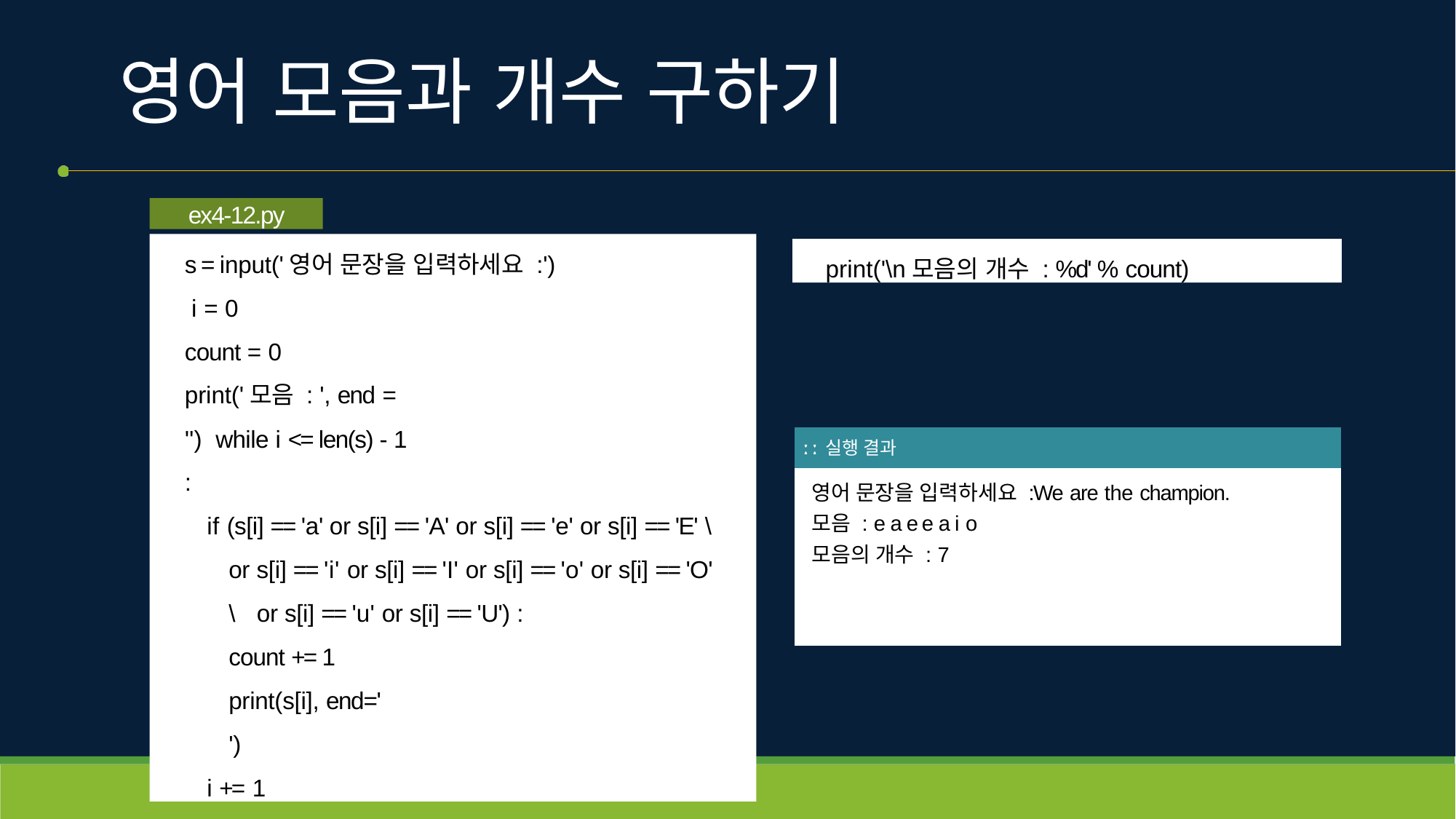

# 영어 모음과 개수 구하기

ex4-12.py
s = input('영어 문장을 입력하세요 :')  i = 0
count = 0
print('모음 : ', end = '')  while i <= len(s) - 1 :
if (s[i] == 'a' or s[i] == 'A' or s[i] == 'e' or s[i] == 'E' \
or s[i] == 'i' or s[i] == 'I' or s[i] == 'o' or s[i] == 'O' \  or s[i] == 'u' or s[i] == 'U') :
count += 1  print(s[i], end=' ')
i += 1
print('\n모음의 개수 : %d' % count)
| ː ː 실행 결과 |
| --- |
| 영어 문장을 입력하세요 :We are the champion. 모음 : e a e e a i o 모음의 개수 : 7 |